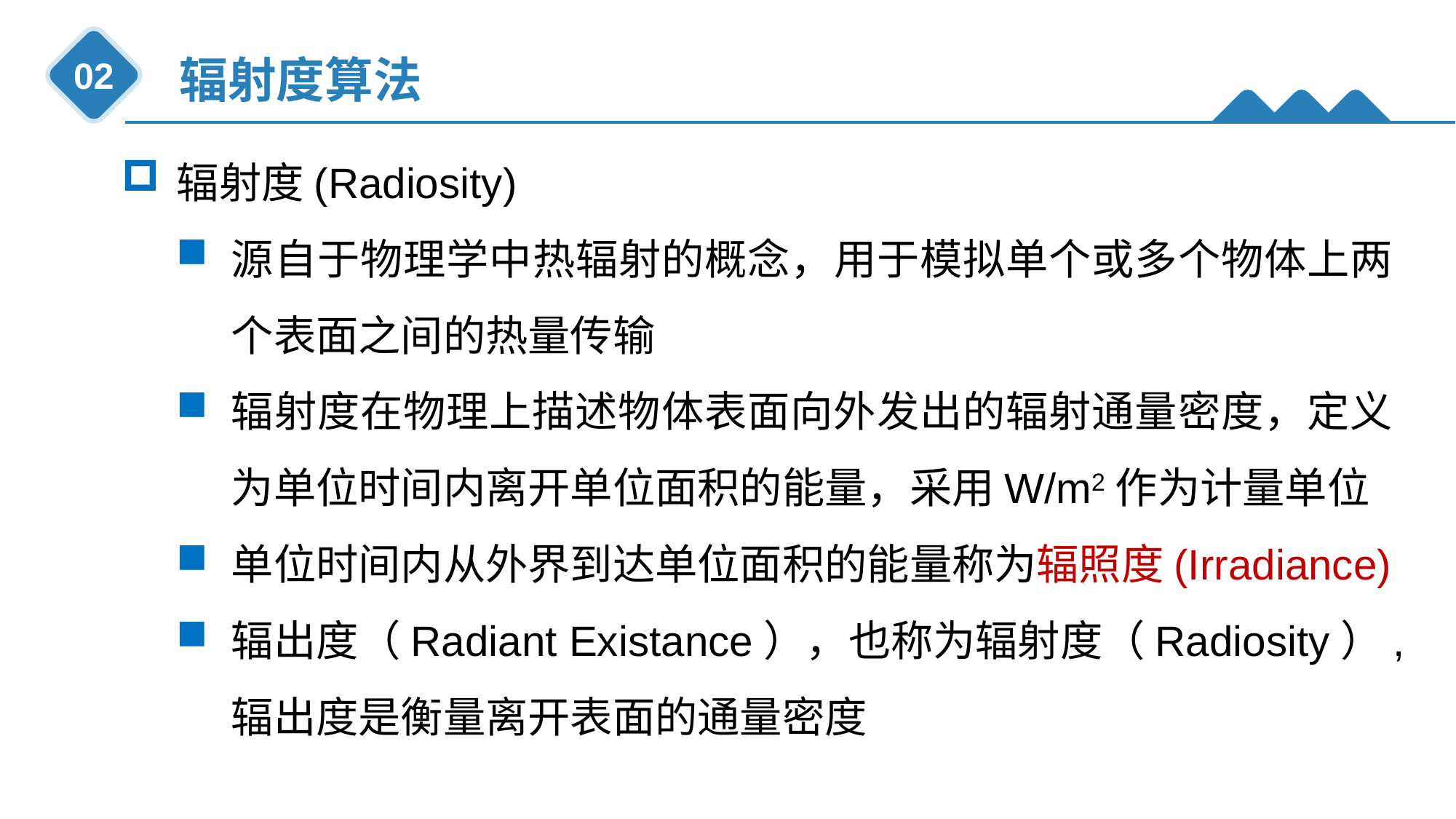

辐射度算法
02

辐射度(Radiosity)
源自于物理学中热辐射的概念，用于模拟单个或多个物体上两个表面之间的热量传输
辐射度在物理上描述物体表面向外发出的辐射通量密度，定义为单位时间内离开单位面积的能量，采用W/m2作为计量单位
单位时间内从外界到达单位面积的能量称为辐照度(Irradiance)
辐出度（Radiant Existance），也称为辐射度（Radiosity）,辐出度是衡量离开表面的通量密度